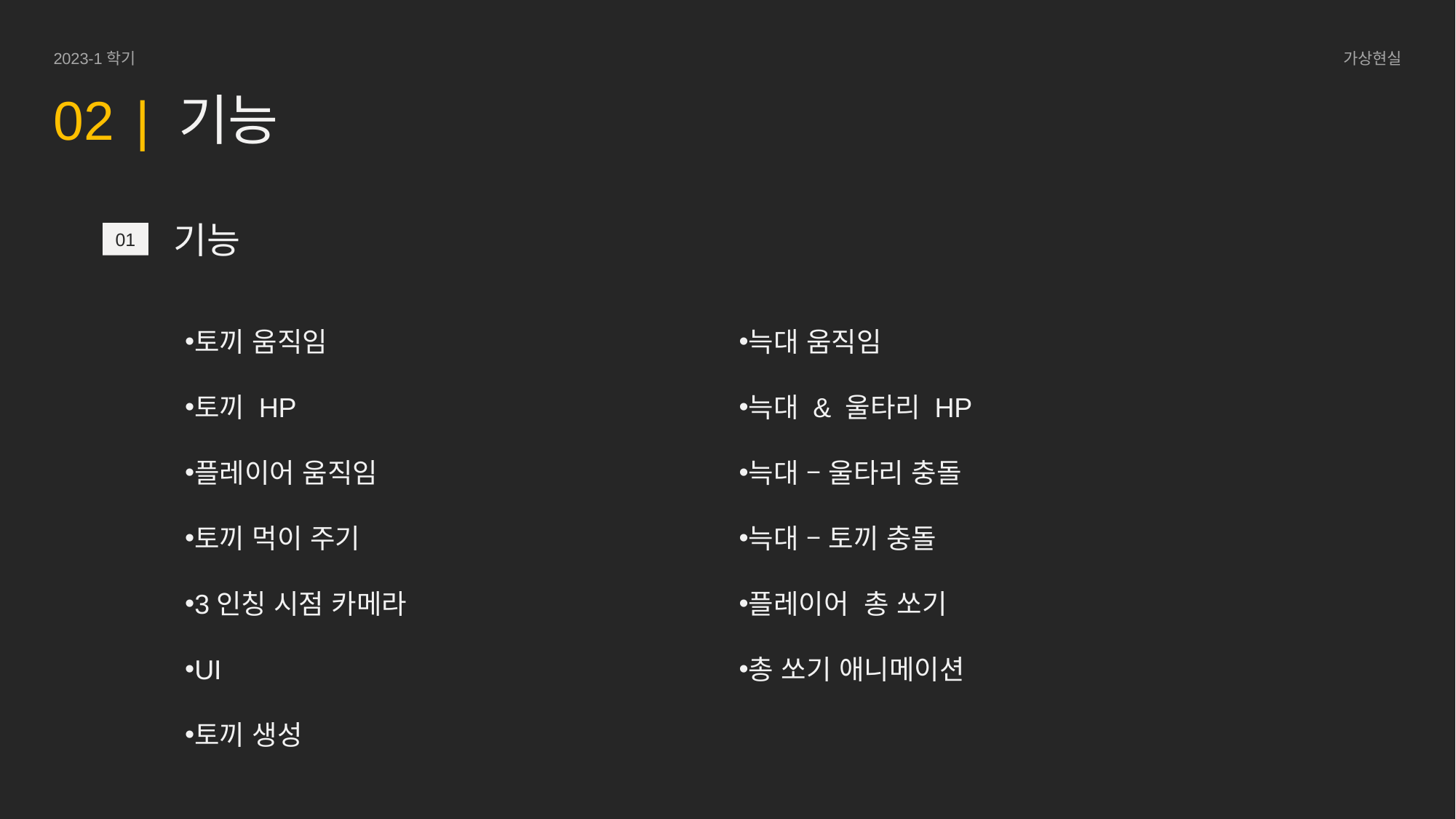

2023-1학기
가상현실
02
| 기능
기능
01
토끼 움직임
토끼 HP
플레이어 움직임
토끼 먹이 주기
3인칭 시점 카메라
UI
토끼 생성

늑대 움직임
늑대 & 울타리 HP
늑대 – 울타리 충돌
늑대 – 토끼 충돌
플레이어  총 쏘기
총 쏘기 애니메이션